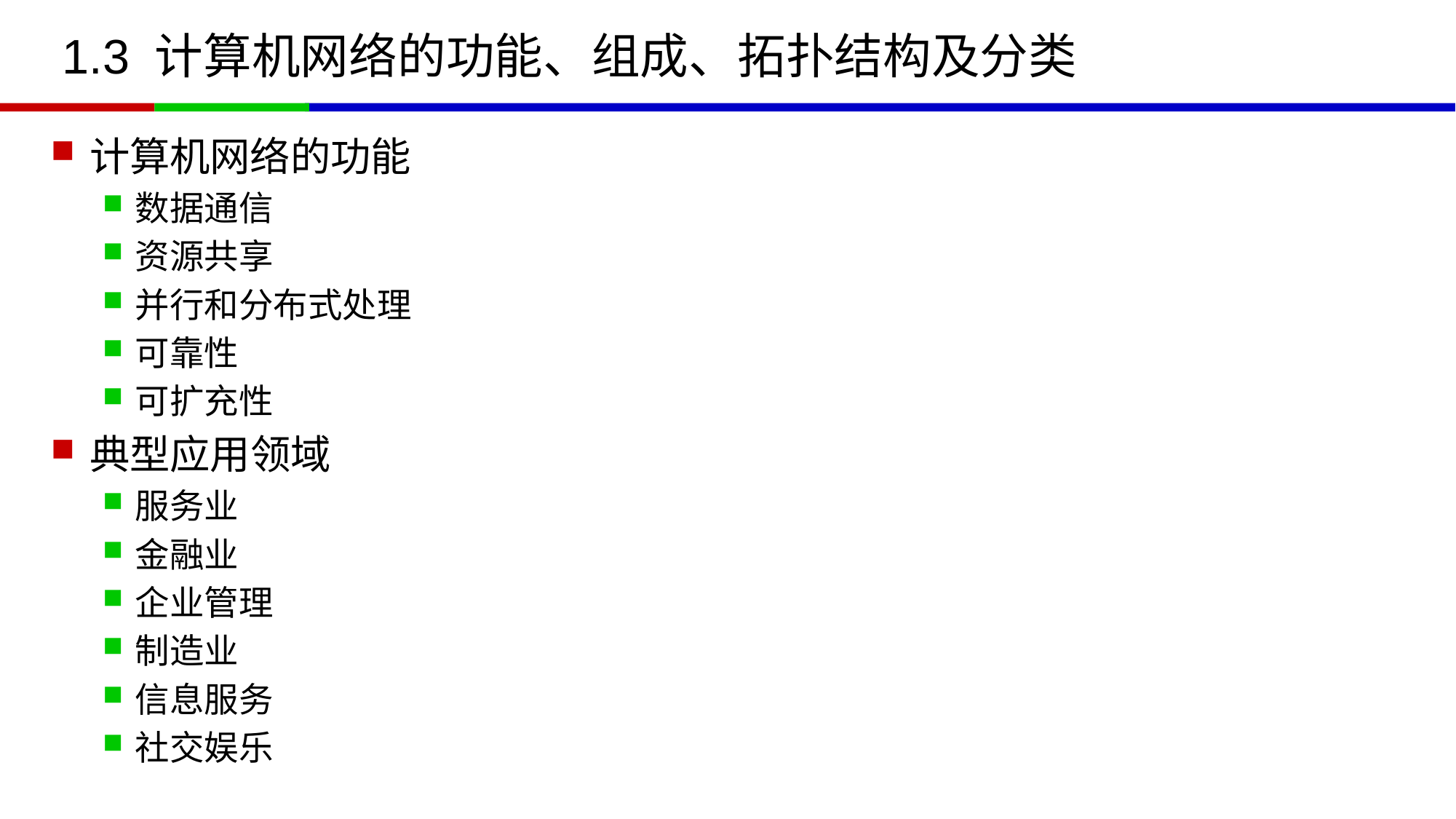

# 1.3 计算机网络的功能、组成、拓扑结构及分类
计算机网络的功能
数据通信
资源共享
并行和分布式处理
可靠性
可扩充性
典型应用领域
服务业
金融业
企业管理
制造业
信息服务
社交娱乐
8